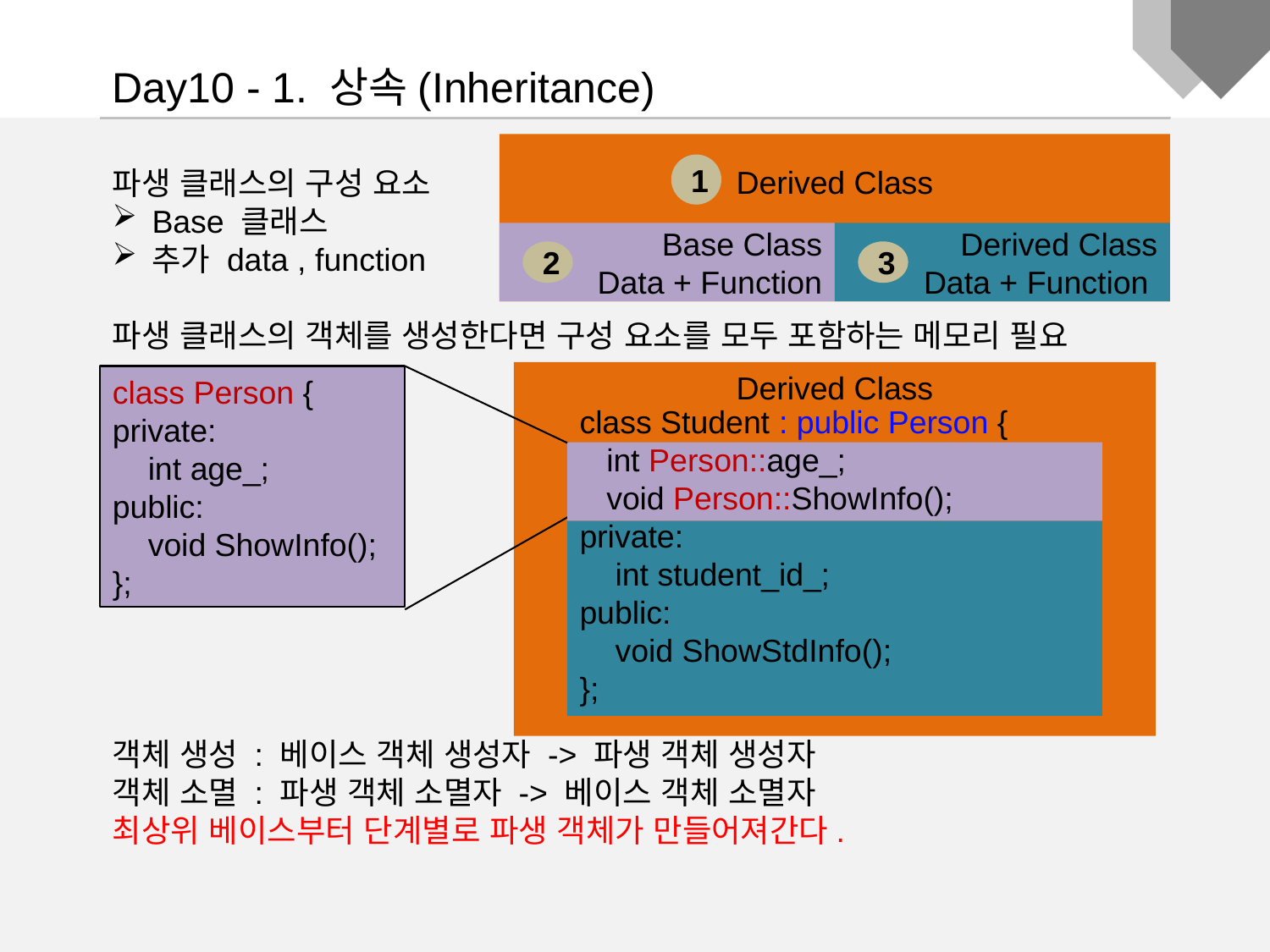

Day10 - 1. 상속(Inheritance)

파생 클래스의 구성 요소
Base 클래스
추가 data , function

파생 클래스의 객체를 생성한다면 구성 요소를 모두 포함하는 메모리 필요

객체 생성 : 베이스 객체 생성자 -> 파생 객체 생성자
객체 소멸 : 파생 객체 소멸자 -> 베이스 객체 소멸자
최상위 베이스부터 단계별로 파생 객체가 만들어져간다.
Derived Class

1
Base Class
Data + Function
2
Derived Class
Data + Function
3
Derived Class

class Person {
private:
    int age_;
public:
    void ShowInfo();
};
class Student : public Person {
   int Person::age_;
   void Person::ShowInfo();
private:
    int student_id_;
public:
    void ShowStdInfo();
};